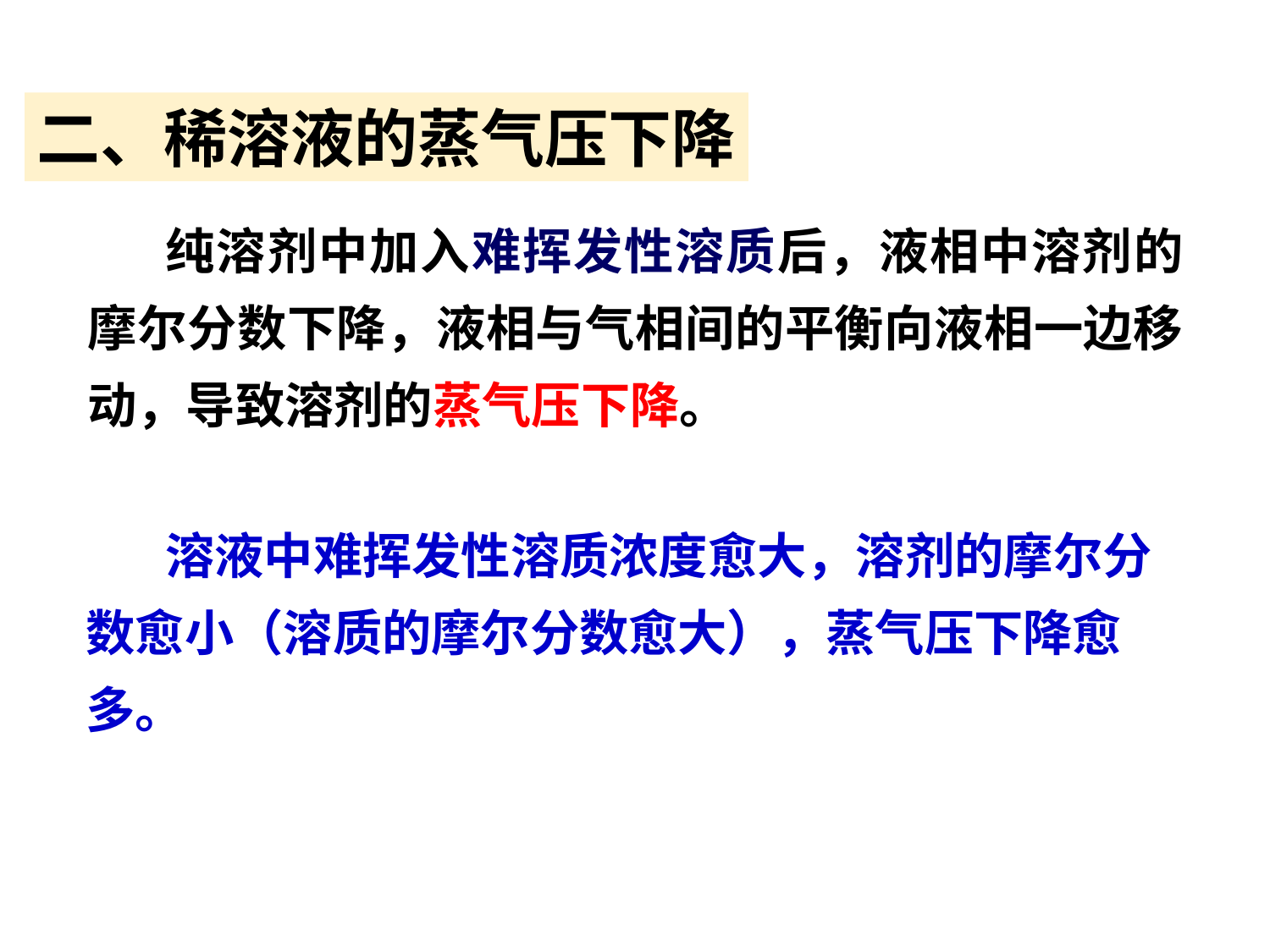

二、稀溶液的蒸气压下降
     纯溶剂中加入难挥发性溶质后，液相中溶剂的摩尔分数下降，液相与气相间的平衡向液相一边移动，导致溶剂的蒸气压下降。
      溶液中难挥发性溶质浓度愈大，溶剂的摩尔分数愈小（溶质的摩尔分数愈大），蒸气压下降愈多。
15
15